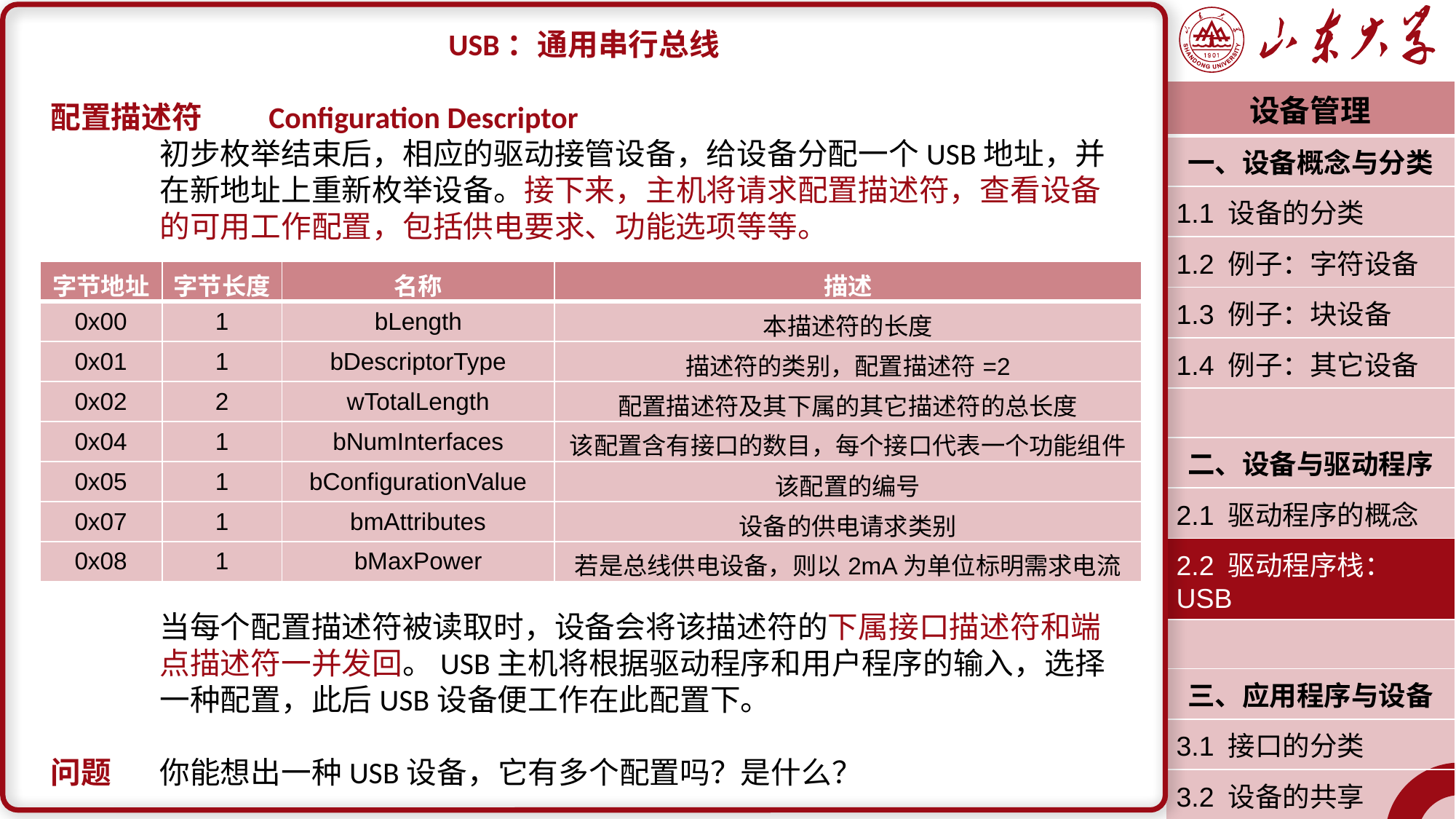

USB：通用串行总线

配置描述符	Configuration Descriptor
	初步枚举结束后，相应的驱动接管设备，给设备分配一个USB地址，并	在新地址上重新枚举设备。接下来，主机将请求配置描述符，查看设备	的可用工作配置，包括供电要求、功能选项等等。

	当每个配置描述符被读取时，设备会将该描述符的下属接口描述符和端	点描述符一并发回。USB主机将根据驱动程序和用户程序的输入，选择	一种配置，此后USB设备便工作在此配置下。

问题	你能想出一种USB设备，它有多个配置吗？是什么？
| 设备管理 |
| --- |
| 一、设备概念与分类 |
| 1.1 设备的分类 |
| 1.2 例子：字符设备 |
| 1.3 例子：块设备 |
| 1.4 例子：其它设备 |
|  |
| 二、设备与驱动程序 |
| 2.1 驱动程序的概念 |
| 2.2 驱动程序栈：USB |
|  |
| 三、应用程序与设备 |
| 3.1 接口的分类 |
| 3.2 设备的共享 |
| 潘润宇 2023.04 |
| 字节地址 | 字节长度 | 名称 | 描述 |
| --- | --- | --- | --- |
| 0x00 | 1 | bLength | 本描述符的长度 |
| 0x01 | 1 | bDescriptorType | 描述符的类别，配置描述符=2 |
| 0x02 | 2 | wTotalLength | 配置描述符及其下属的其它描述符的总长度 |
| 0x04 | 1 | bNumInterfaces | 该配置含有接口的数目，每个接口代表一个功能组件 |
| 0x05 | 1 | bConfigurationValue | 该配置的编号 |
| 0x07 | 1 | bmAttributes | 设备的供电请求类别 |
| 0x08 | 1 | bMaxPower | 若是总线供电设备，则以2mA为单位标明需求电流 |